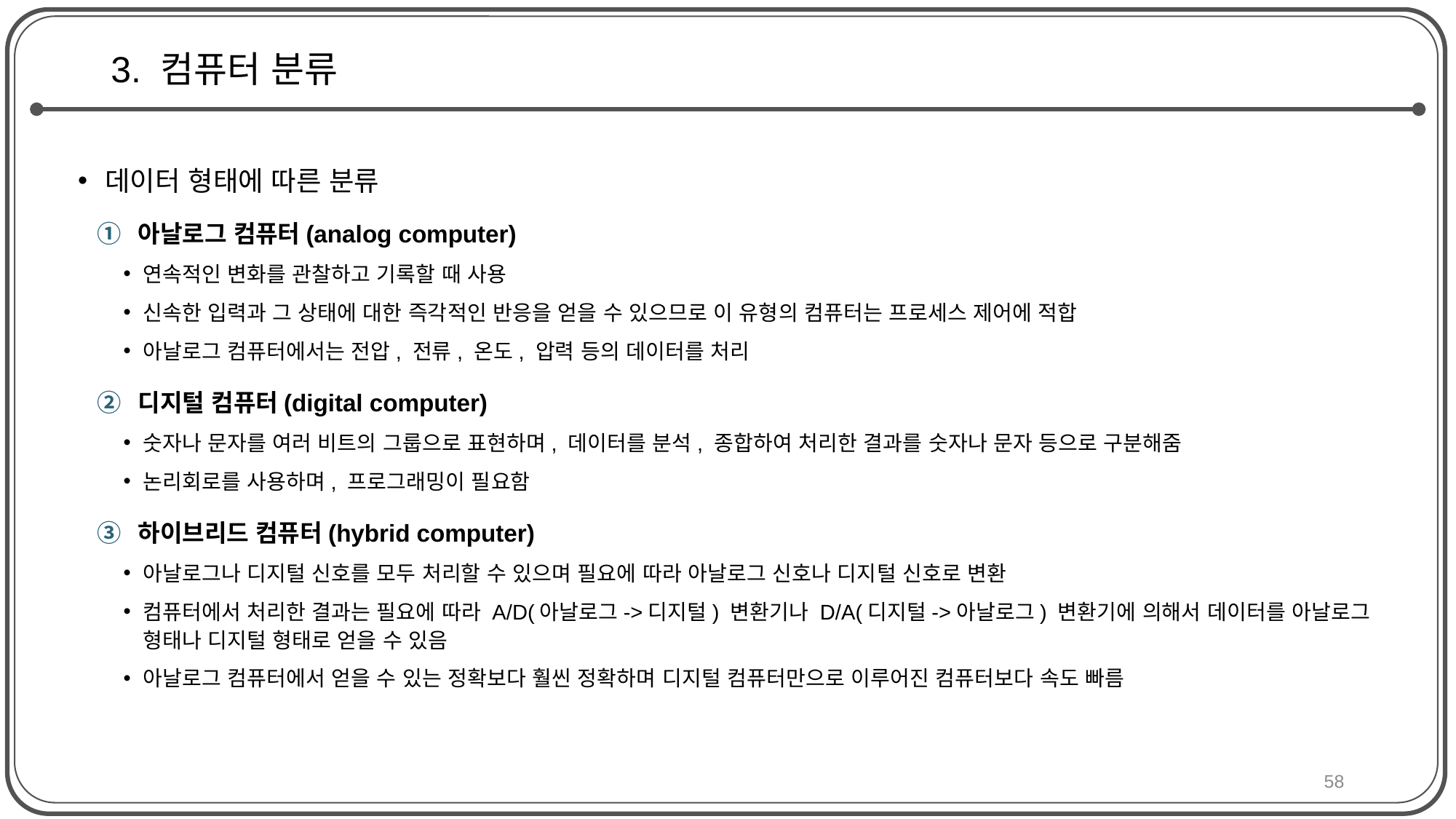

# 3. 컴퓨터 분류
데이터 형태에 따른 분류
아날로그 컴퓨터(analog computer)
연속적인 변화를 관찰하고 기록할 때 사용
신속한 입력과 그 상태에 대한 즉각적인 반응을 얻을 수 있으므로 이 유형의 컴퓨터는 프로세스 제어에 적합
아날로그 컴퓨터에서는 전압, 전류, 온도, 압력 등의 데이터를 처리
디지털 컴퓨터(digital computer)
숫자나 문자를 여러 비트의 그룹으로 표현하며, 데이터를 분석, 종합하여 처리한 결과를 숫자나 문자 등으로 구분해줌
논리회로를 사용하며, 프로그래밍이 필요함
하이브리드 컴퓨터(hybrid computer)
아날로그나 디지털 신호를 모두 처리할 수 있으며 필요에 따라 아날로그 신호나 디지털 신호로 변환
컴퓨터에서 처리한 결과는 필요에 따라 A/D(아날로그->디지털) 변환기나 D/A(디지털->아날로그) 변환기에 의해서 데이터를 아날로그 형태나 디지털 형태로 얻을 수 있음
아날로그 컴퓨터에서 얻을 수 있는 정확보다 훨씬 정확하며 디지털 컴퓨터만으로 이루어진 컴퓨터보다 속도 빠름

58